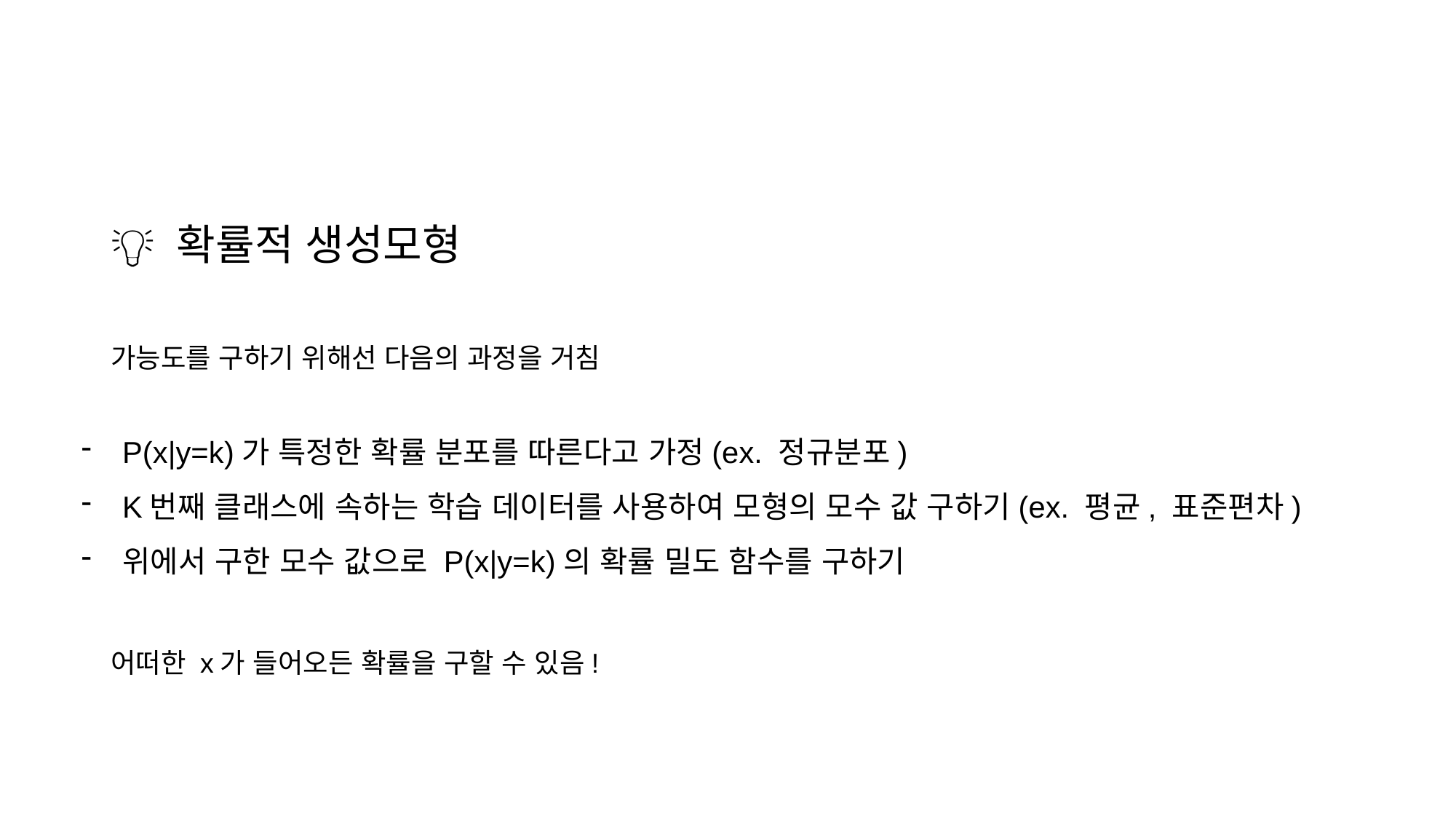

💡 확률적 생성모형
가능도를 구하기 위해선 다음의 과정을 거침
P(x|y=k)가 특정한 확률 분포를 따른다고 가정(ex. 정규분포)
K번째 클래스에 속하는 학습 데이터를 사용하여 모형의 모수 값 구하기(ex. 평균, 표준편차)
위에서 구한 모수 값으로 P(x|y=k)의 확률 밀도 함수를 구하기
어떠한 x가 들어오든 확률을 구할 수 있음!